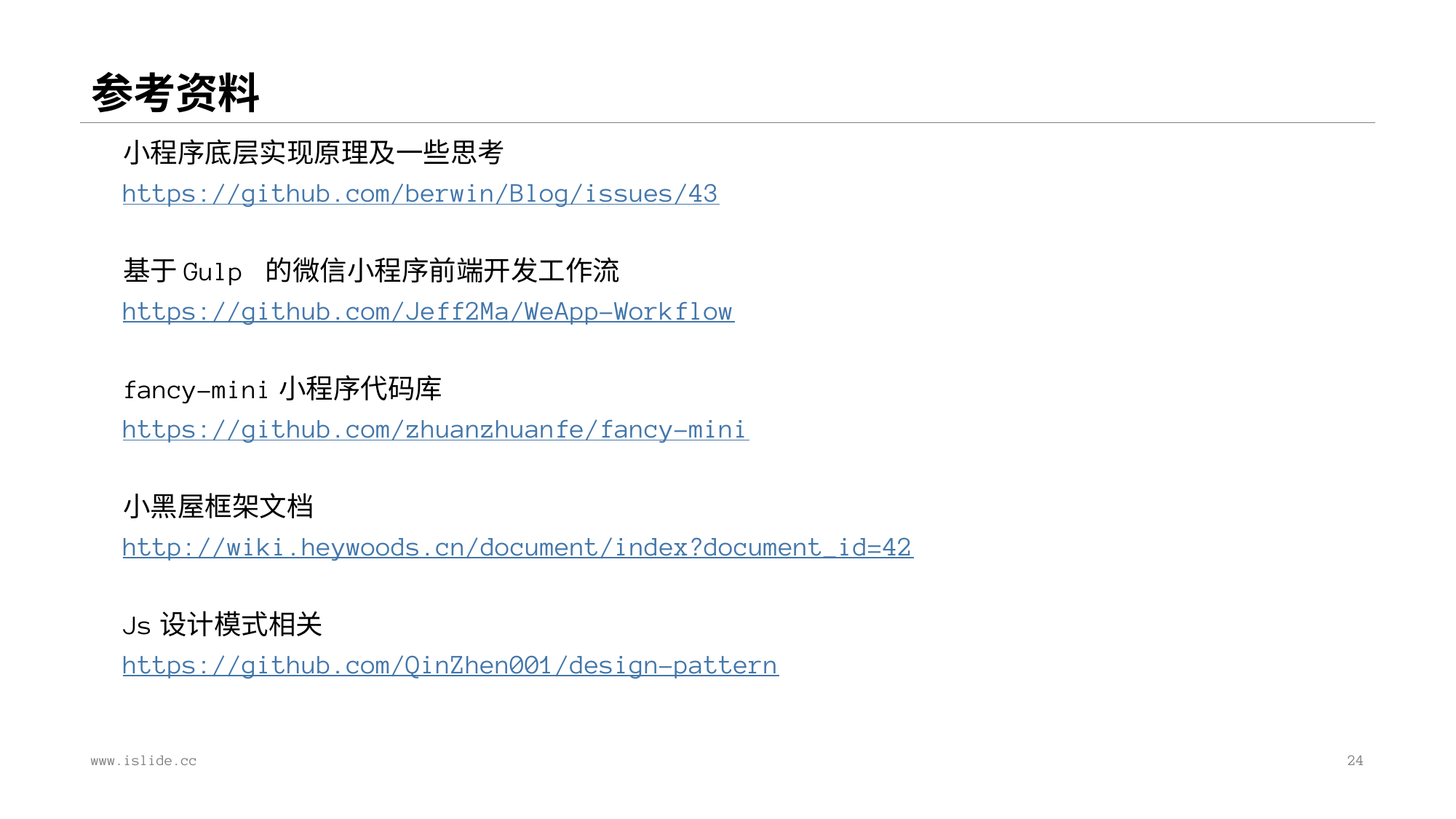

# 参考资料
小程序底层实现原理及一些思考
https://github.com/berwin/Blog/issues/43

基于Gulp 的微信小程序前端开发工作流
https://github.com/Jeff2Ma/WeApp-Workflow

fancy-mini小程序代码库
https://github.com/zhuanzhuanfe/fancy-mini

小黑屋框架文档
http://wiki.heywoods.cn/document/index?document_id=42

Js设计模式相关
https://github.com/QinZhen001/design-pattern

www.islide.cc
24